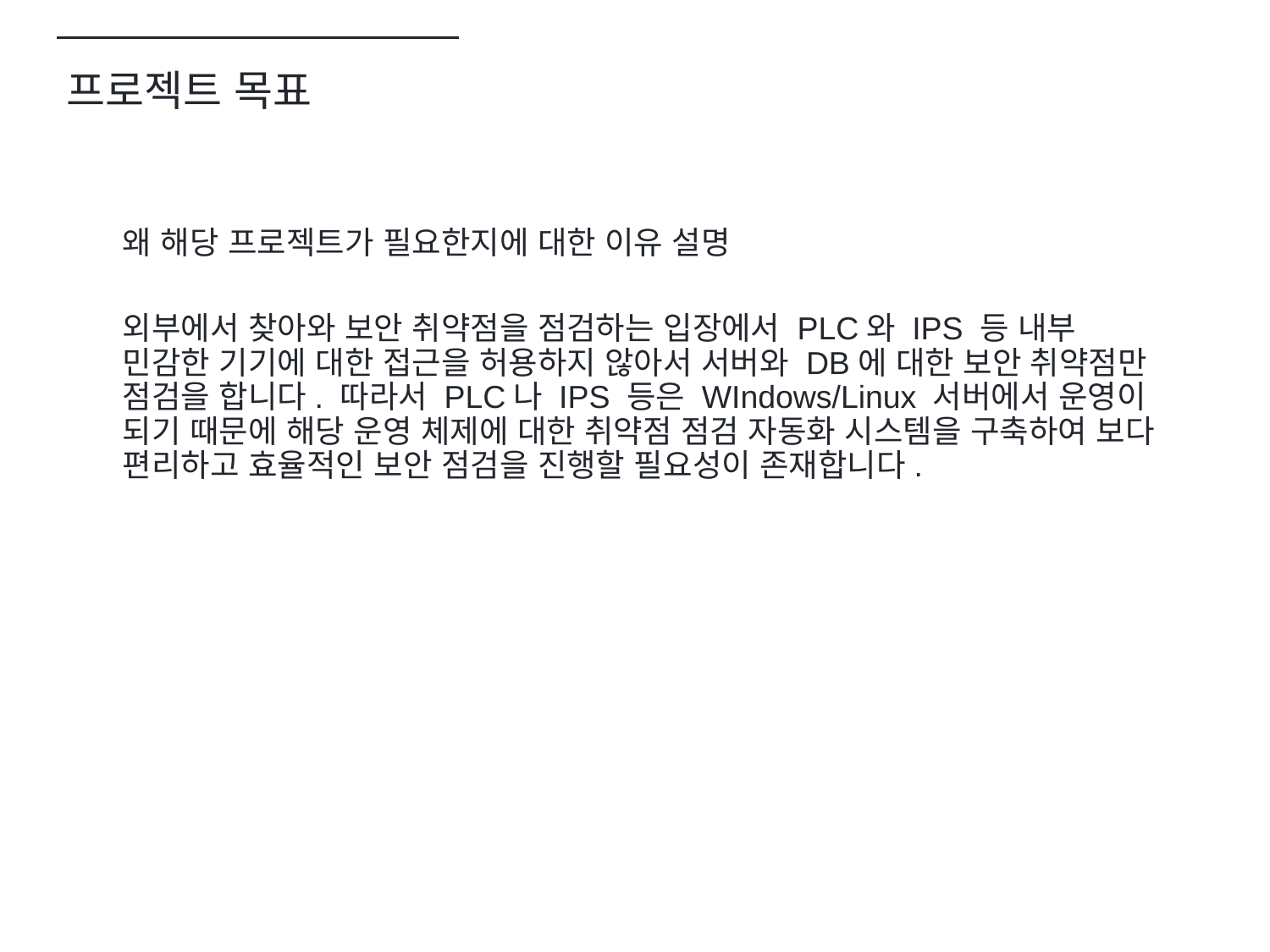

프로젝트 목표
왜 해당 프로젝트가 필요한지에 대한 이유 설명

외부에서 찾아와 보안 취약점을 점검하는 입장에서 PLC와 IPS 등 내부 민감한 기기에 대한 접근을 허용하지 않아서 서버와 DB에 대한 보안 취약점만 점검을 합니다. 따라서 PLC나 IPS 등은 WIndows/Linux 서버에서 운영이 되기 때문에 해당 운영 체제에 대한 취약점 점검 자동화 시스템을 구축하여 보다 편리하고 효율적인 보안 점검을 진행할 필요성이 존재합니다.